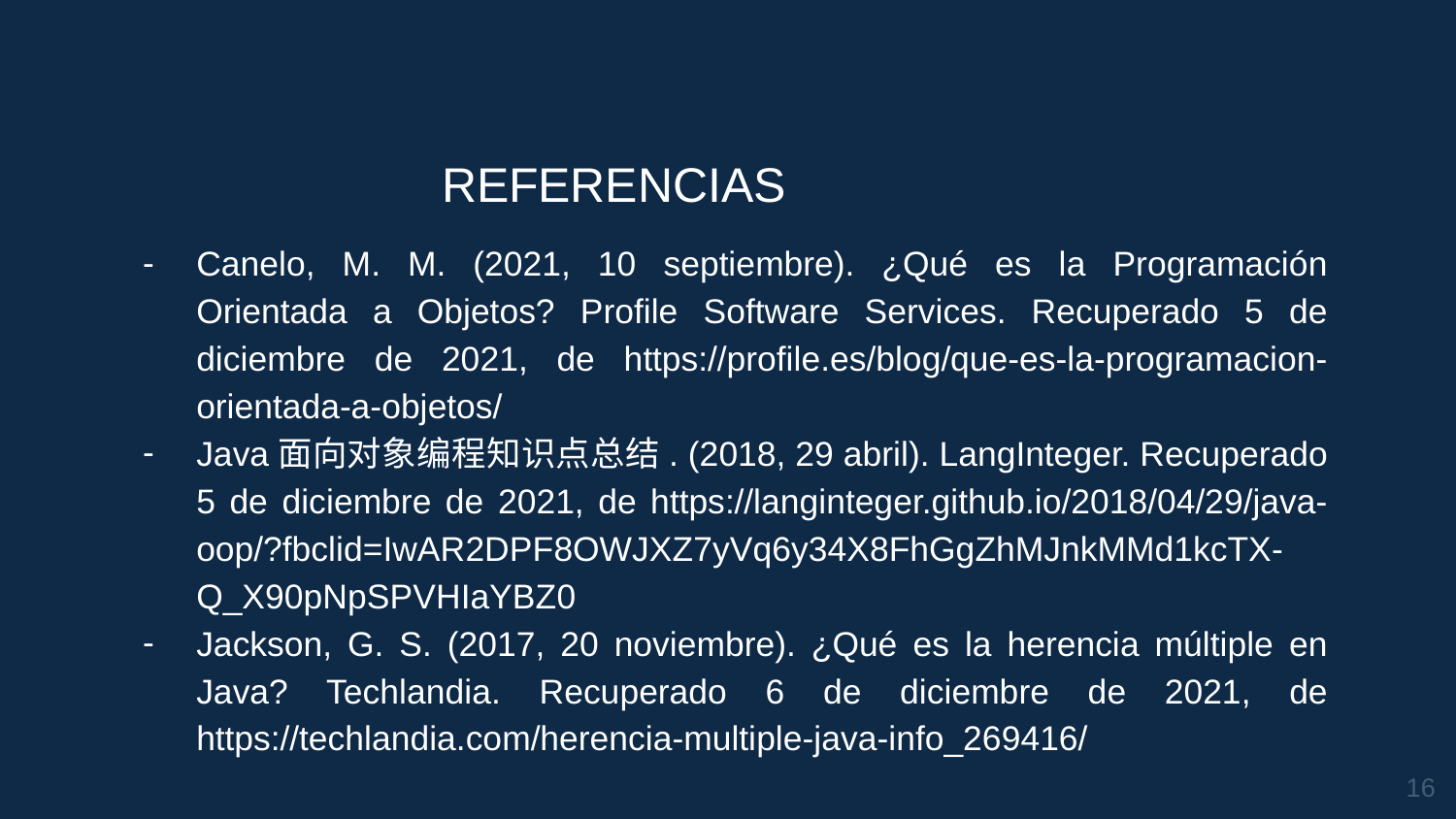

REFERENCIAS

Canelo, M. M. (2021, 10 septiembre). ¿Qué es la Programación Orientada a Objetos? Profile Software Services. Recuperado 5 de diciembre de 2021, de https://profile.es/blog/que-es-la-programacion-orientada-a-objetos/
Java面向对象编程知识点总结. (2018, 29 abril). LangInteger. Recuperado 5 de diciembre de 2021, de https://langinteger.github.io/2018/04/29/java-oop/?fbclid=IwAR2DPF8OWJXZ7yVq6y34X8FhGgZhMJnkMMd1kcTX-Q_X90pNpSPVHIaYBZ0
Jackson, G. S. (2017, 20 noviembre). ¿Qué es la herencia múltiple en Java? Techlandia. Recuperado 6 de diciembre de 2021, de https://techlandia.com/herencia-multiple-java-info_269416/

16